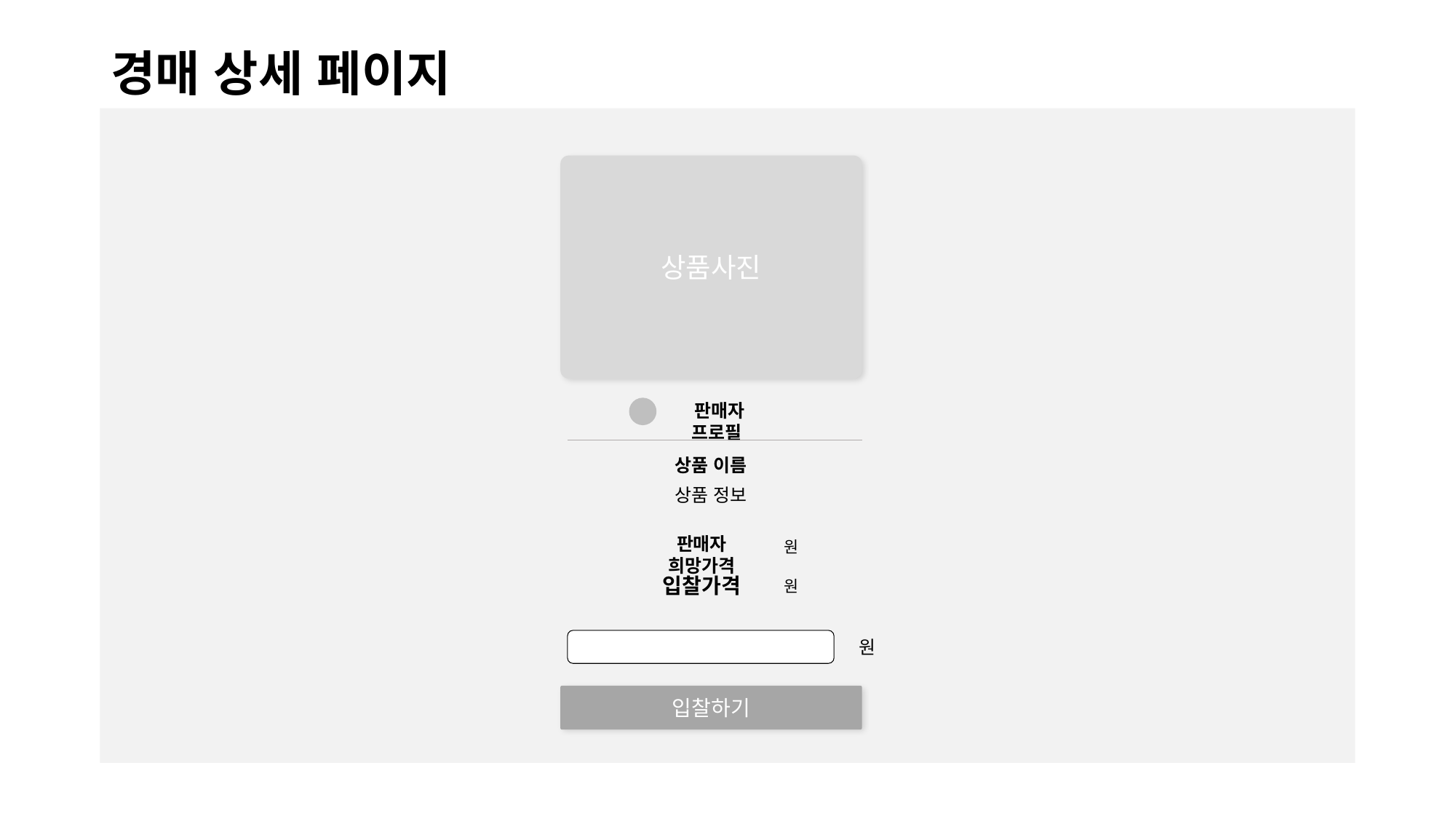

# 경매 상세 페이지

상품사진
판매자 프로필

상품 이름
상품 정보
판매자 희망가격
원
입찰가격
원

원
입찰하기